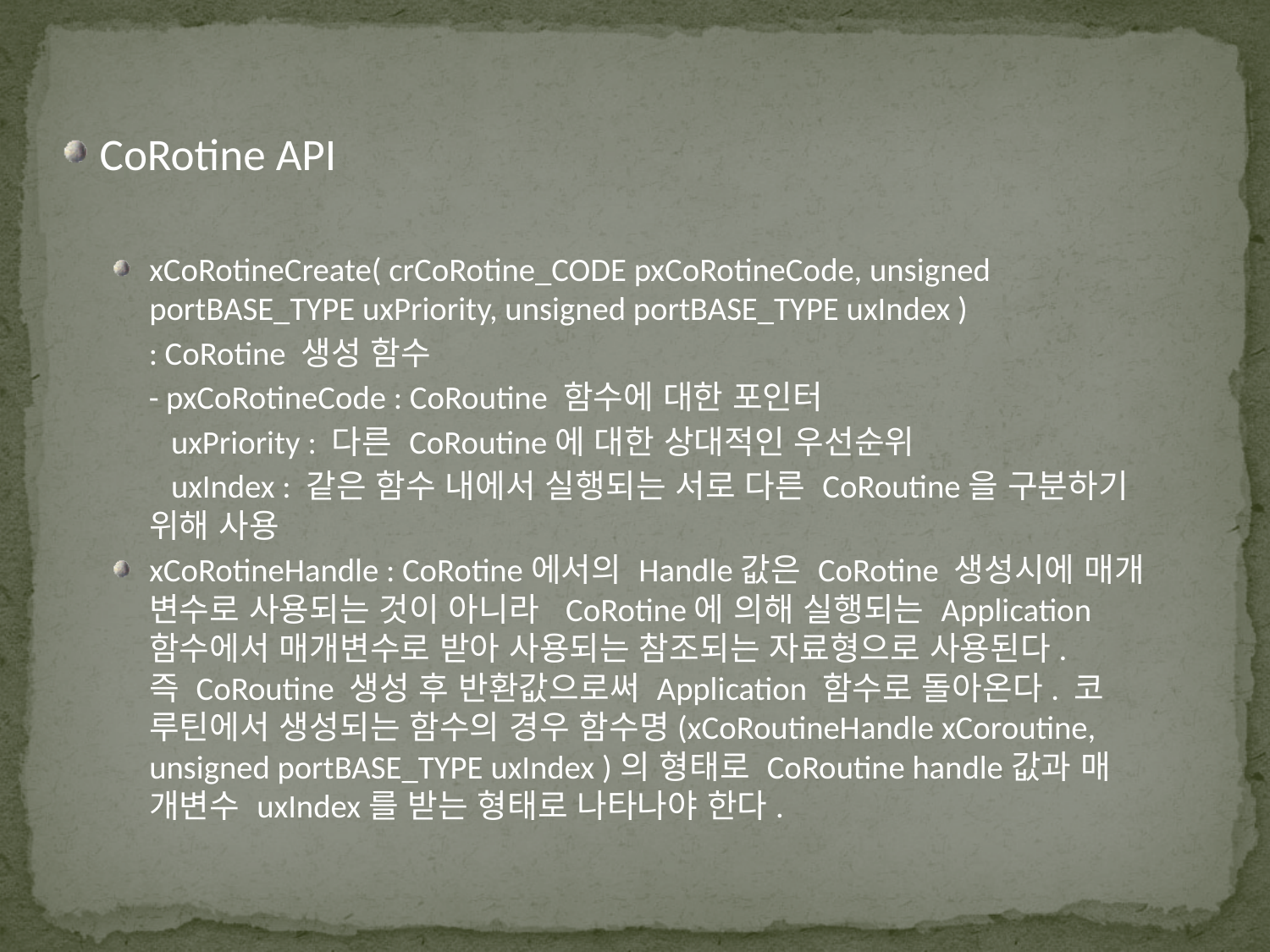

CoRotine API

xCoRotineCreate( crCoRotine_CODE pxCoRotineCode, unsigned portBASE_TYPE uxPriority, unsigned portBASE_TYPE uxIndex )
     : CoRotine 생성 함수
     - pxCoRotineCode : CoRoutine 함수에 대한 포인터
        uxPriority : 다른 CoRoutine에 대한 상대적인 우선순위
        uxIndex : 같은 함수 내에서 실행되는 서로 다른 CoRoutine을 구분하기 	위해 사용
xCoRotineHandle : CoRotine에서의 Handle값은 CoRotine 생성시에 매개	변수로 사용되는 것이 아니라  CoRotine에 의해 실행되는 Application 	함수에서 매개변수로 받아 사용되는 참조되는 자료형으로 사용된다. 	 즉 CoRoutine 생성 후 반환값으로써 Application 함수로 돌아온다. 코	루틴에서 생성되는 함수의 경우 함수명(xCoRoutineHandle xCoroutine, 	unsigned portBASE_TYPE uxIndex )의 형태로 CoRoutine handle값과 매	개변수 uxIndex를 받는 형태로 나타나야 한다.